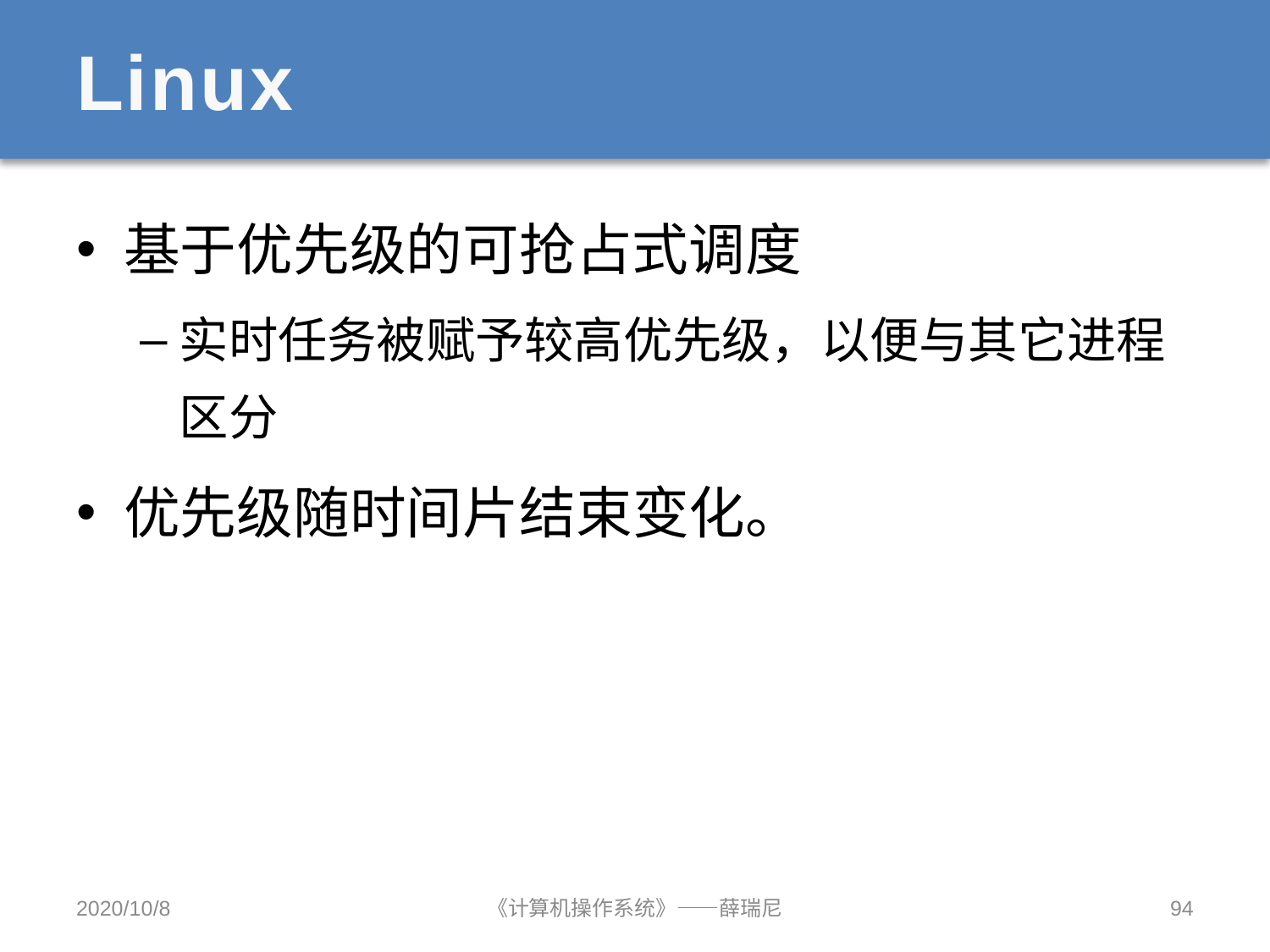

# Linux
基于优先级的可抢占式调度
实时任务被赋予较高优先级，以便与其它进程区分
优先级随时间片结束变化。
2020/10/8
《计算机操作系统》——薛瑞尼
94